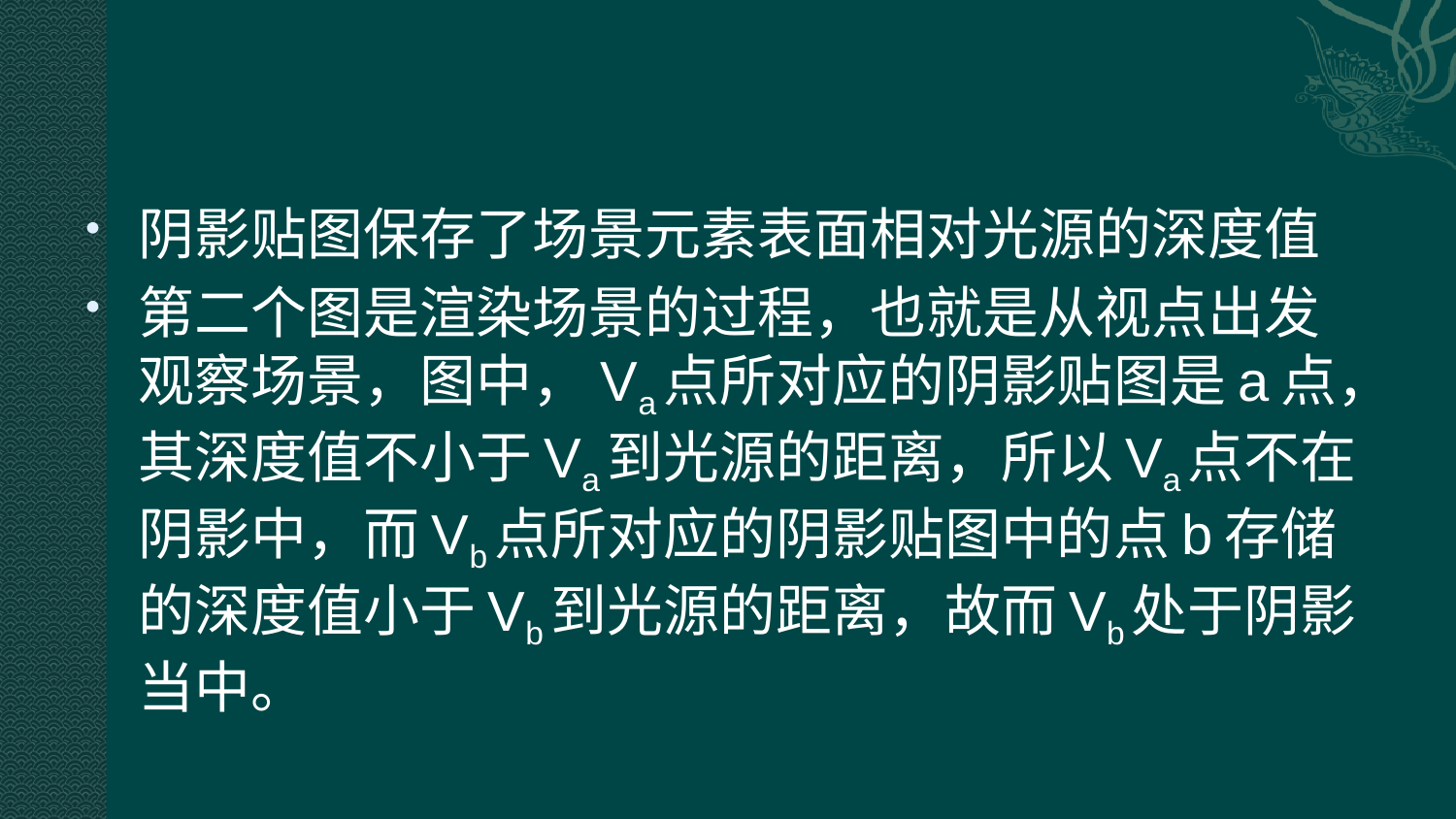

#
阴影贴图保存了场景元素表面相对光源的深度值
第二个图是渲染场景的过程，也就是从视点出发观察场景，图中，Va点所对应的阴影贴图是a点，其深度值不小于Va到光源的距离，所以Va点不在阴影中，而Vb点所对应的阴影贴图中的点b存储的深度值小于Vb到光源的距离，故而Vb处于阴影当中。